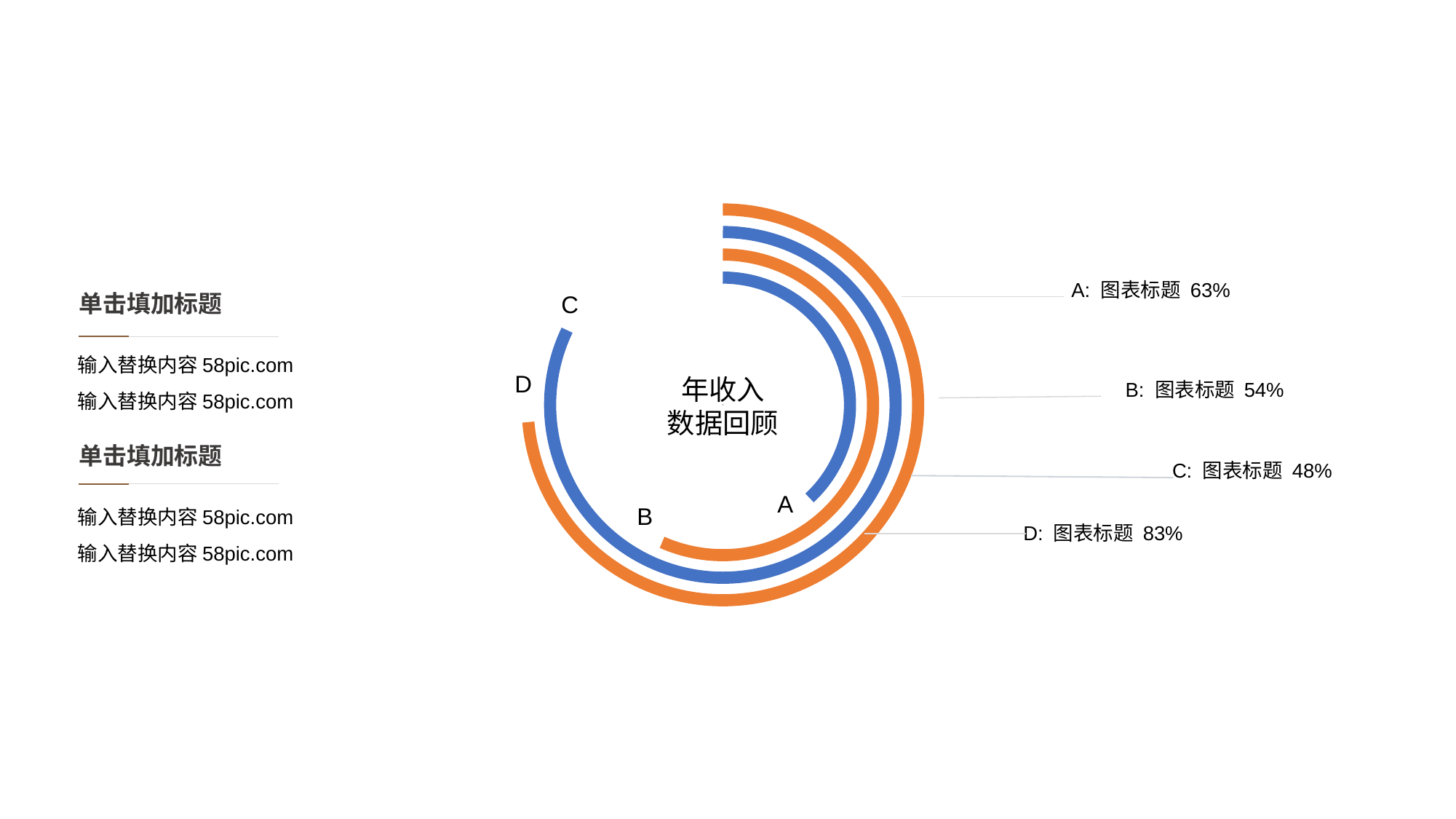

A: 图表标题 63%

单击填加标题
C

输入替换内容58pic.com
输入替换内容58pic.com
D
B: 图表标题 54%
年收入
数据回顾
单击填加标题
C: 图表标题 48%
A
B
输入替换内容58pic.com
输入替换内容58pic.com
D: 图表标题 83%